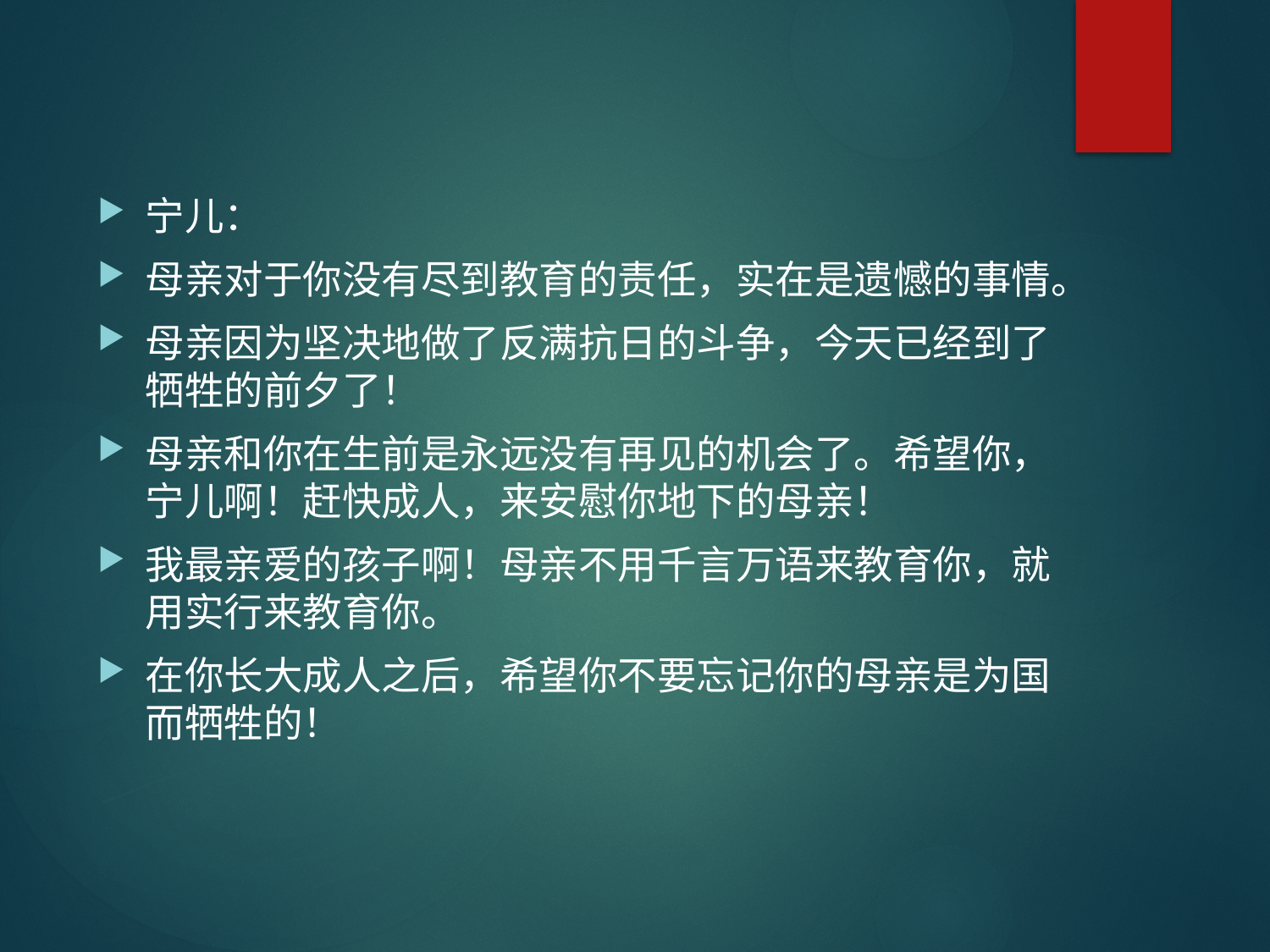

#
宁儿：
母亲对于你没有尽到教育的责任，实在是遗憾的事情。
母亲因为坚决地做了反满抗日的斗争，今天已经到了牺牲的前夕了！
母亲和你在生前是永远没有再见的机会了。希望你，宁儿啊！赶快成人，来安慰你地下的母亲！
我最亲爱的孩子啊！母亲不用千言万语来教育你，就用实行来教育你。
在你长大成人之后，希望你不要忘记你的母亲是为国而牺牲的！